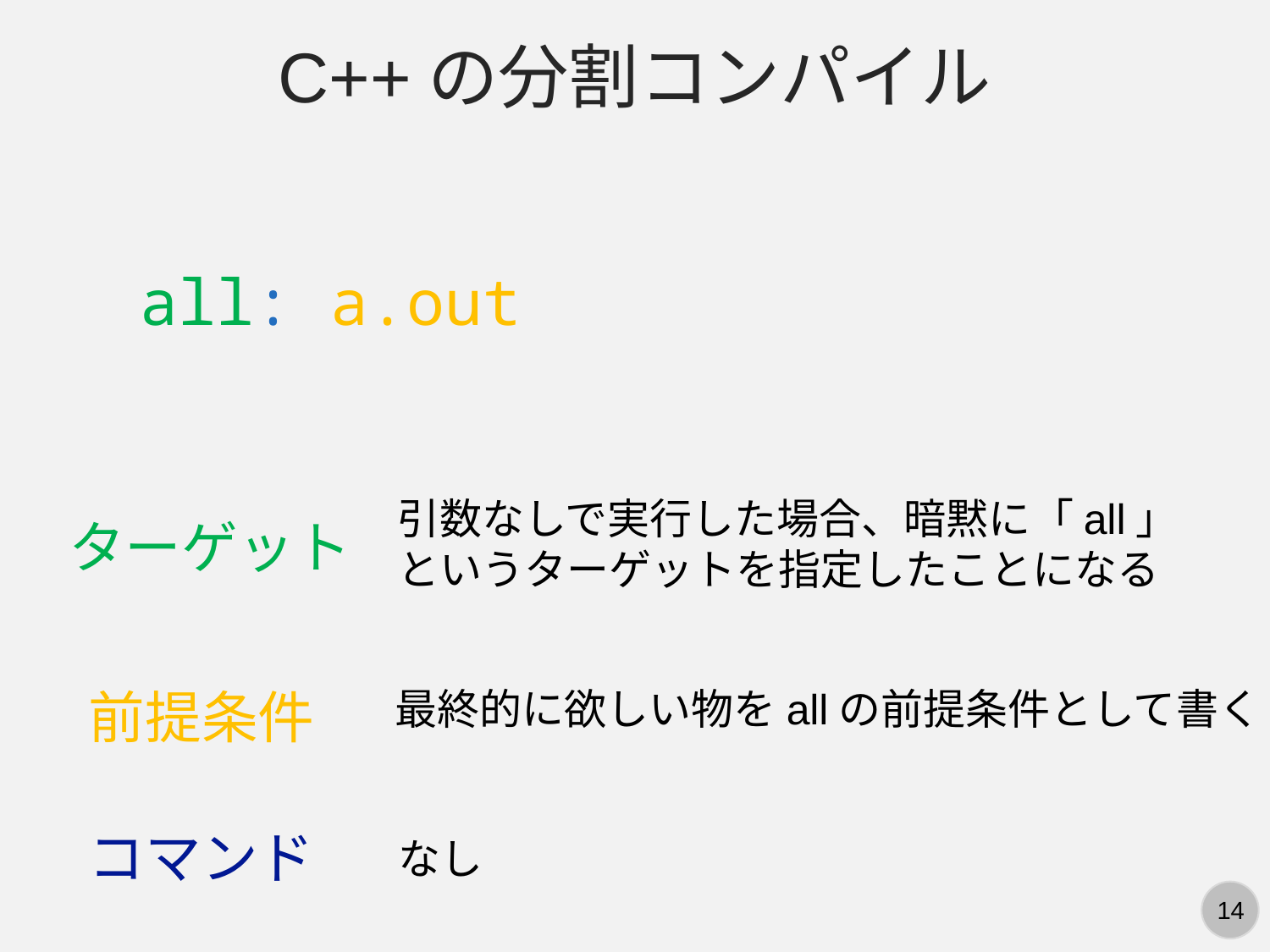

C++の分割コンパイル
all: a.out

引数なしで実行した場合、暗黙に「all」というターゲットを指定したことになる
ターゲット
前提条件
最終的に欲しい物をallの前提条件として書く
コマンド
なし